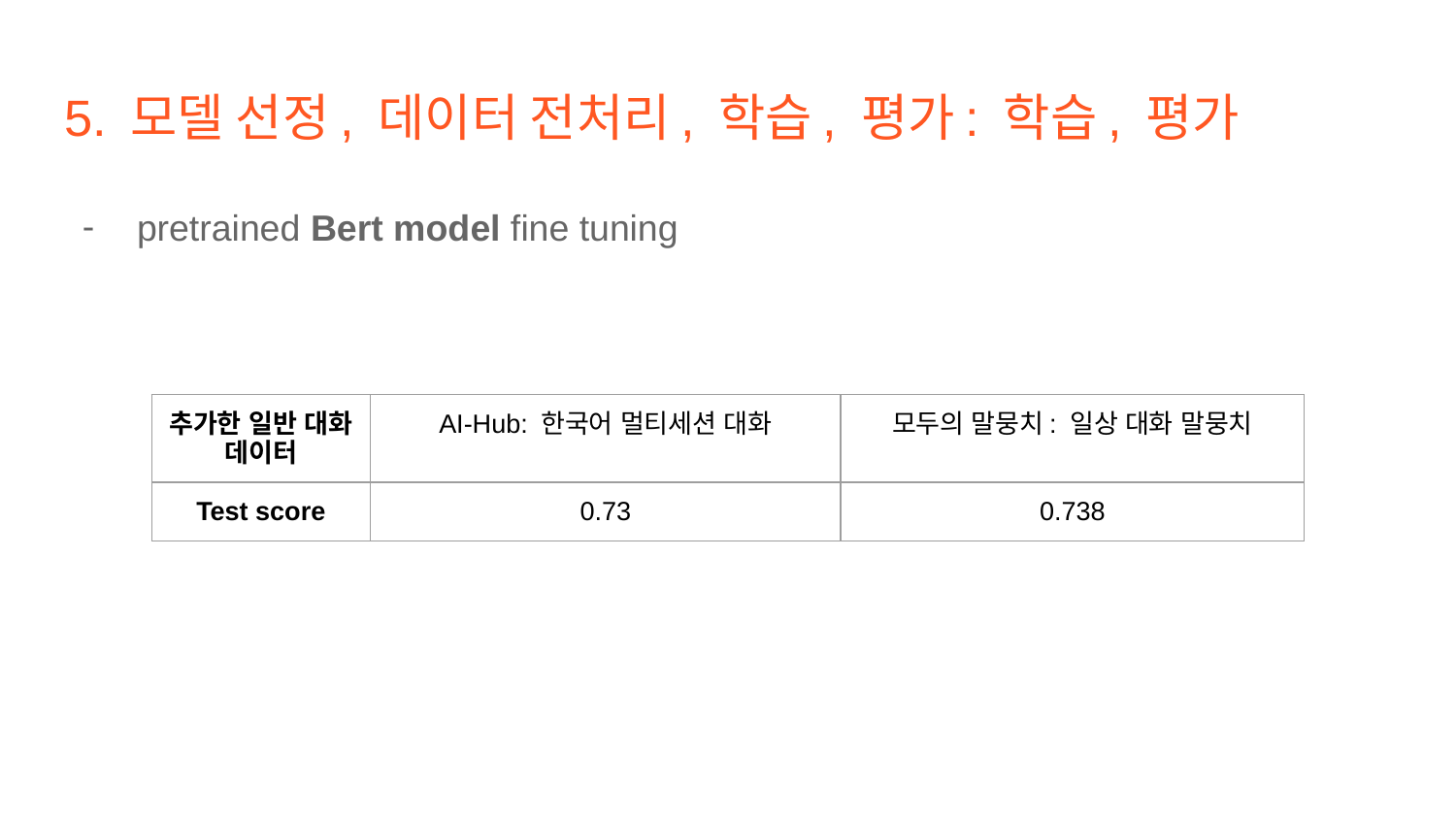

# 5. 모델 선정, 데이터 전처리, 학습, 평가: 학습, 평가

pretrained Bert model fine tuning
| 추가한 일반 대화 데이터 | AI-Hub: 한국어 멀티세션 대화 | 모두의 말뭉치: 일상 대화 말뭉치 |
| --- | --- | --- |
| Test score | 0.73 | 0.738 |